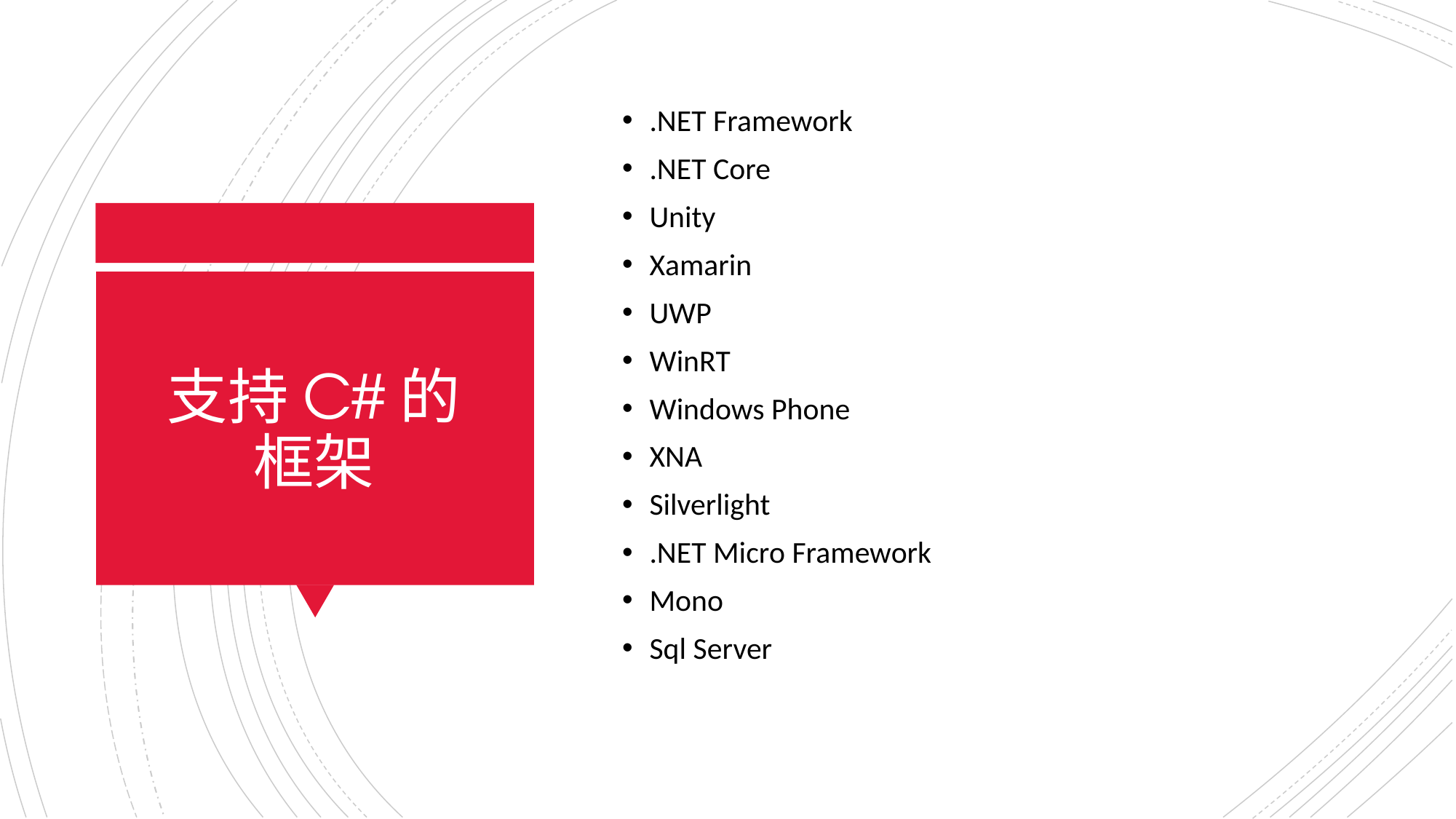

.NET Framework
.NET Core
Unity
Xamarin
UWP
WinRT
Windows Phone
XNA
Silverlight
.NET Micro Framework
Mono
Sql Server

# 支持C#的 框架